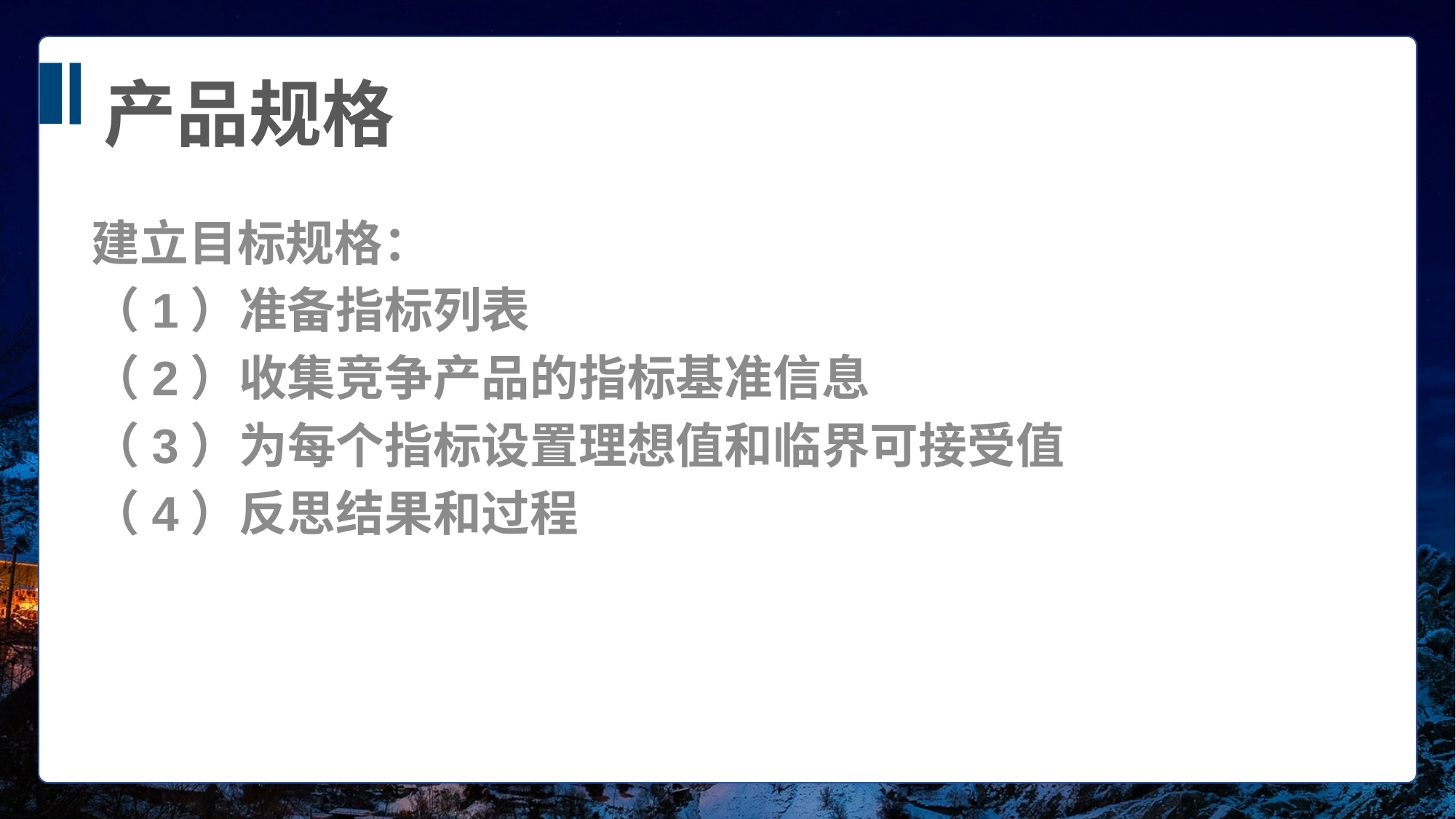

产品规格
建立目标规格：
（1）准备指标列表
（2）收集竞争产品的指标基准信息
（3）为每个指标设置理想值和临界可接受值
（4）反思结果和过程